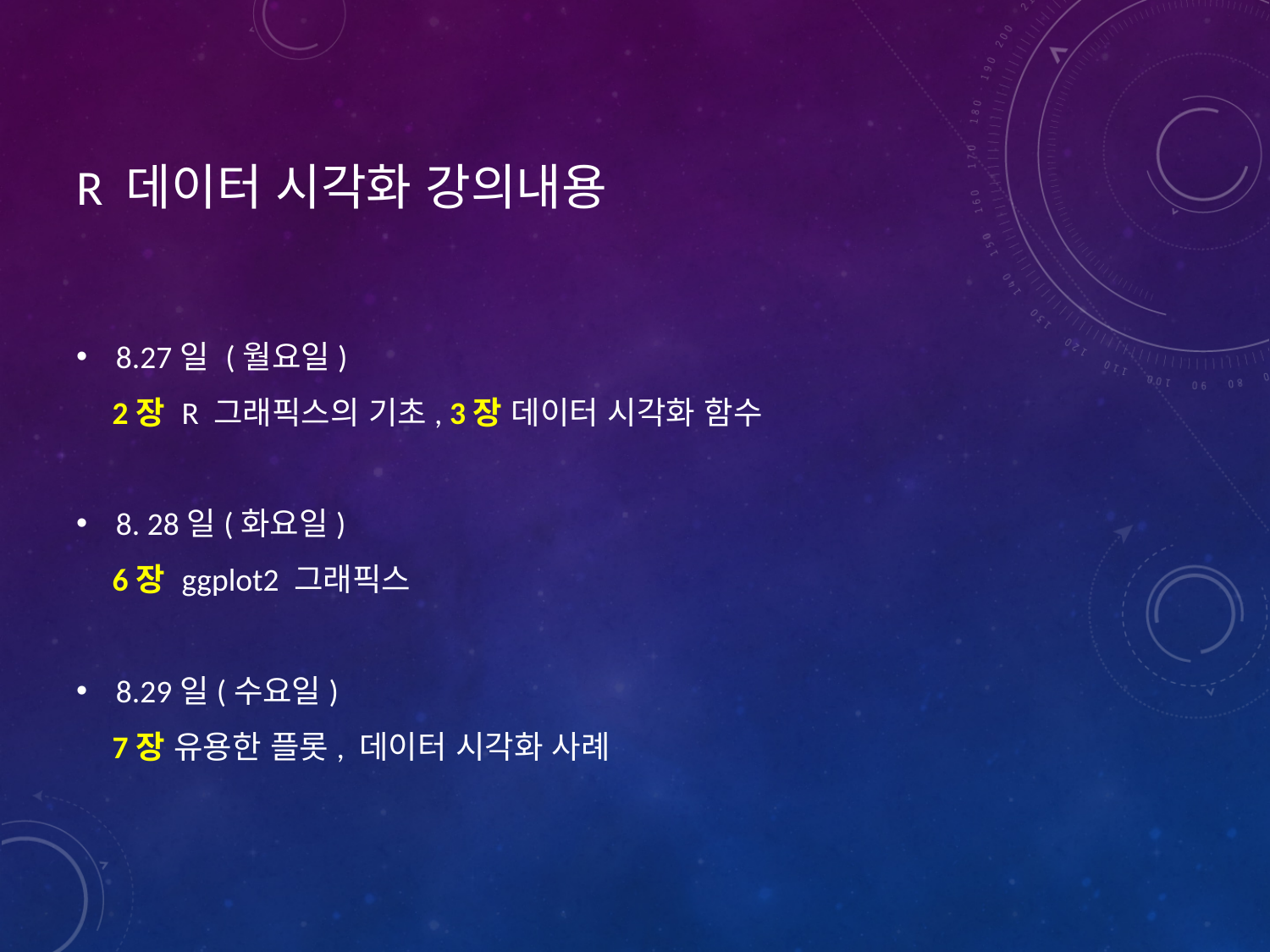

# R 데이터 시각화 강의내용
8.27일 (월요일)
     2장 R 그래픽스의 기초, 3장 데이터 시각화 함수

8. 28일(화요일)
     6장 ggplot2 그래픽스

8.29일(수요일)
     7장 유용한 플롯, 데이터 시각화 사례